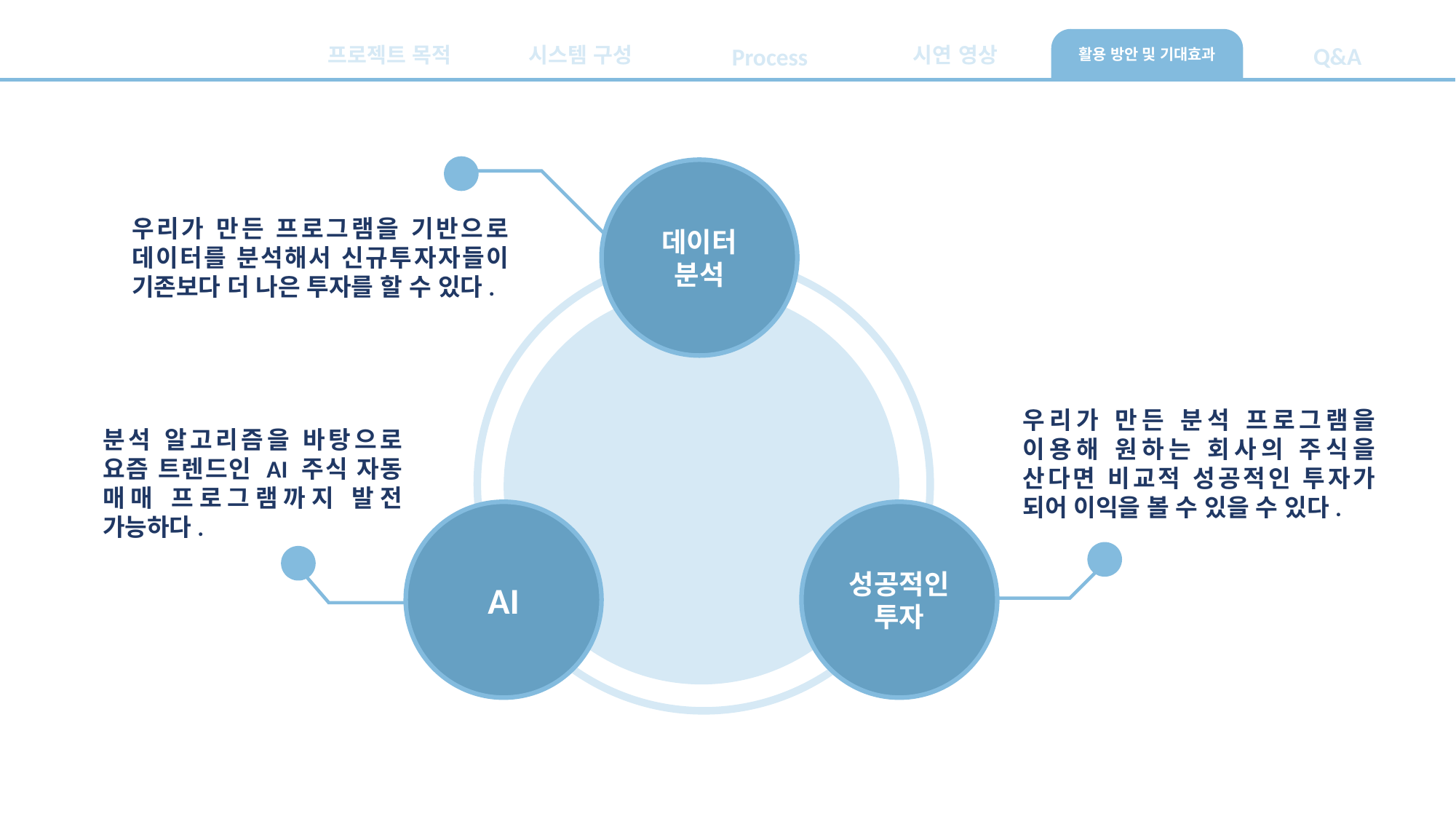

Q&A
프로젝트 목적
시스템 구성
Process
시연 영상
활용 방안 및 기대효과

데이터 분석

우리가 만든 프로그램을 기반으로 데이터를 분석해서 신규투자자들이 기존보다 더 나은 투자를 할 수 있다.

우리가 만든 분석 프로그램을 이용해 원하는 회사의 주식을 산다면 비교적 성공적인 투자가 되어 이익을 볼 수 있을 수 있다.
분석 알고리즘을 바탕으로 요즘 트렌드인 AI 주식 자동 매매 프로그램까지 발전 가능하다.
AI
성공적인 투자